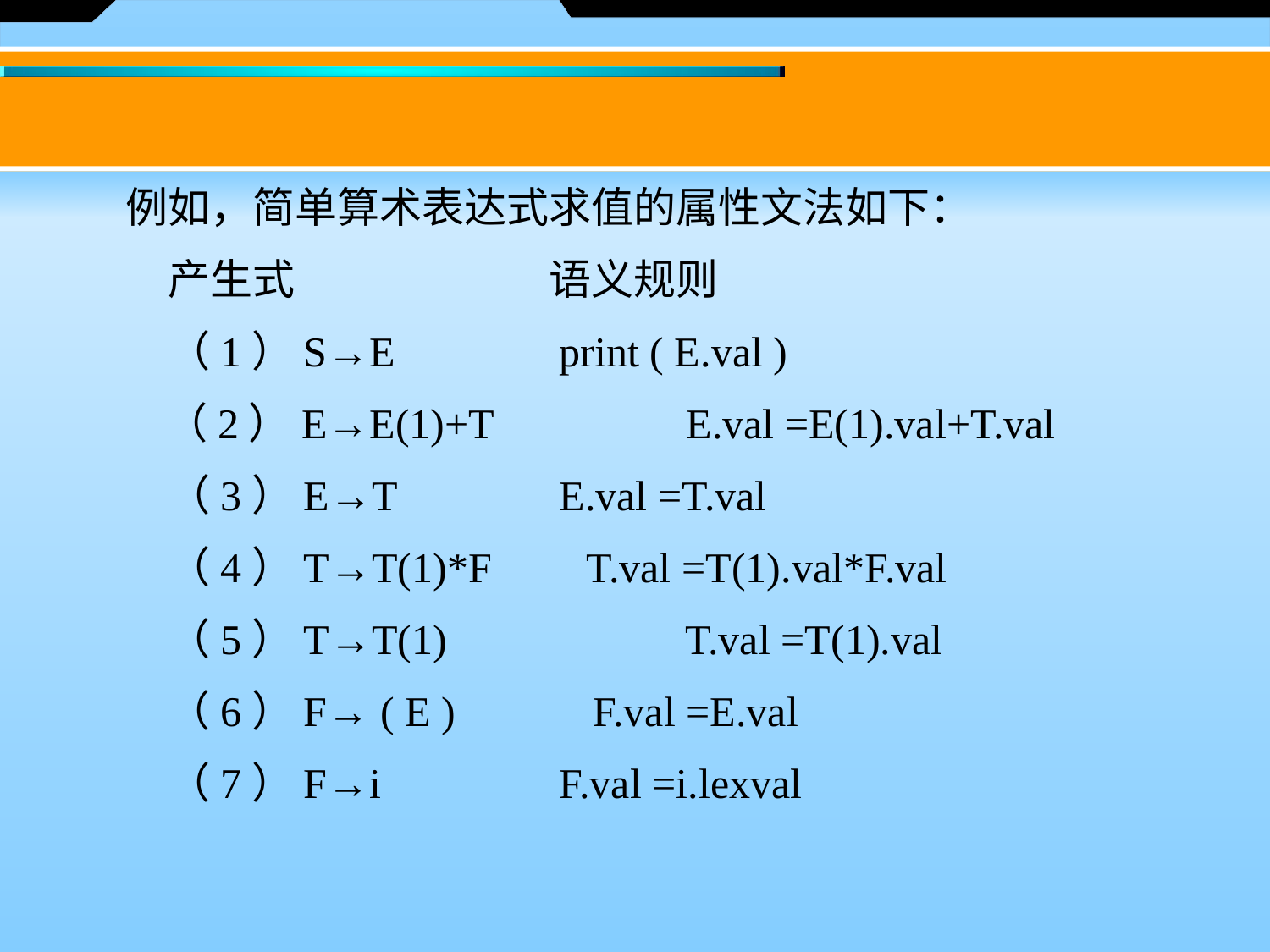

例如，简单算术表达式求值的属性文法如下：
  	产生式		语义规则
	（1）S→E		 print ( E.val )
            （2）E→E(1)+T      	 E.val =E(1).val+T.val
	（3）E→T		 E.val =T.val
	（4）T→T(1)*F         T.val =T(1).val*F.val
	（5）T→T(1)		 T.val =T(1).val
	（6）F→ ( E )             F.val =E.val
	（7）F→i		 F.val =i.lexval